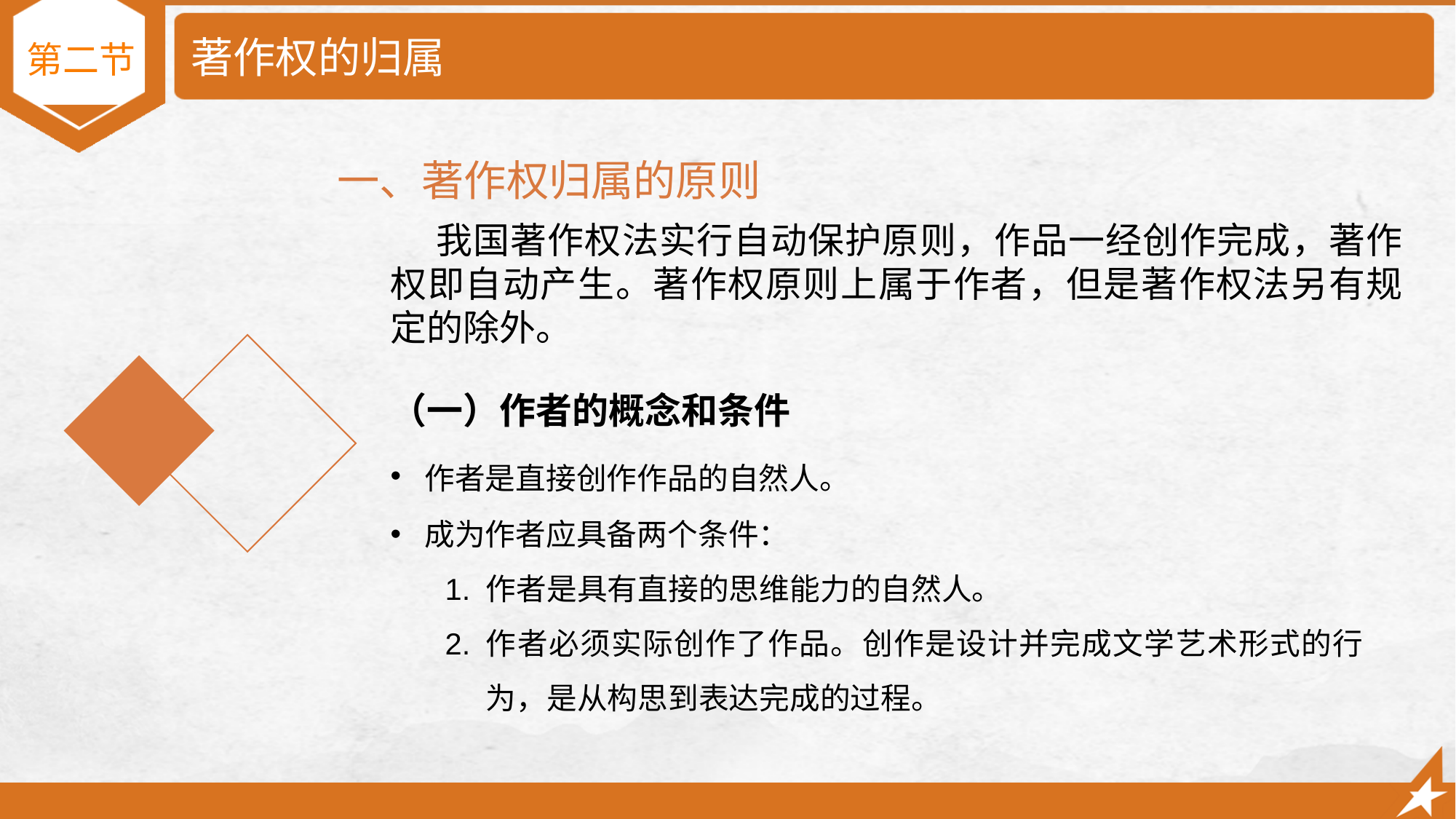

# 著作权的归属
第二节
一、著作权归属的原则
    我国著作权法实行自动保护原则，作品一经创作完成，著作权即自动产生。著作权原则上属于作者，但是著作权法另有规定的除外。

（一）作者的概念和条件
作者是直接创作作品的自然人。
成为作者应具备两个条件：
作者是具有直接的思维能力的自然人。
作者必须实际创作了作品。创作是设计并完成文学艺术形式的行为，是从构思到表达完成的过程。